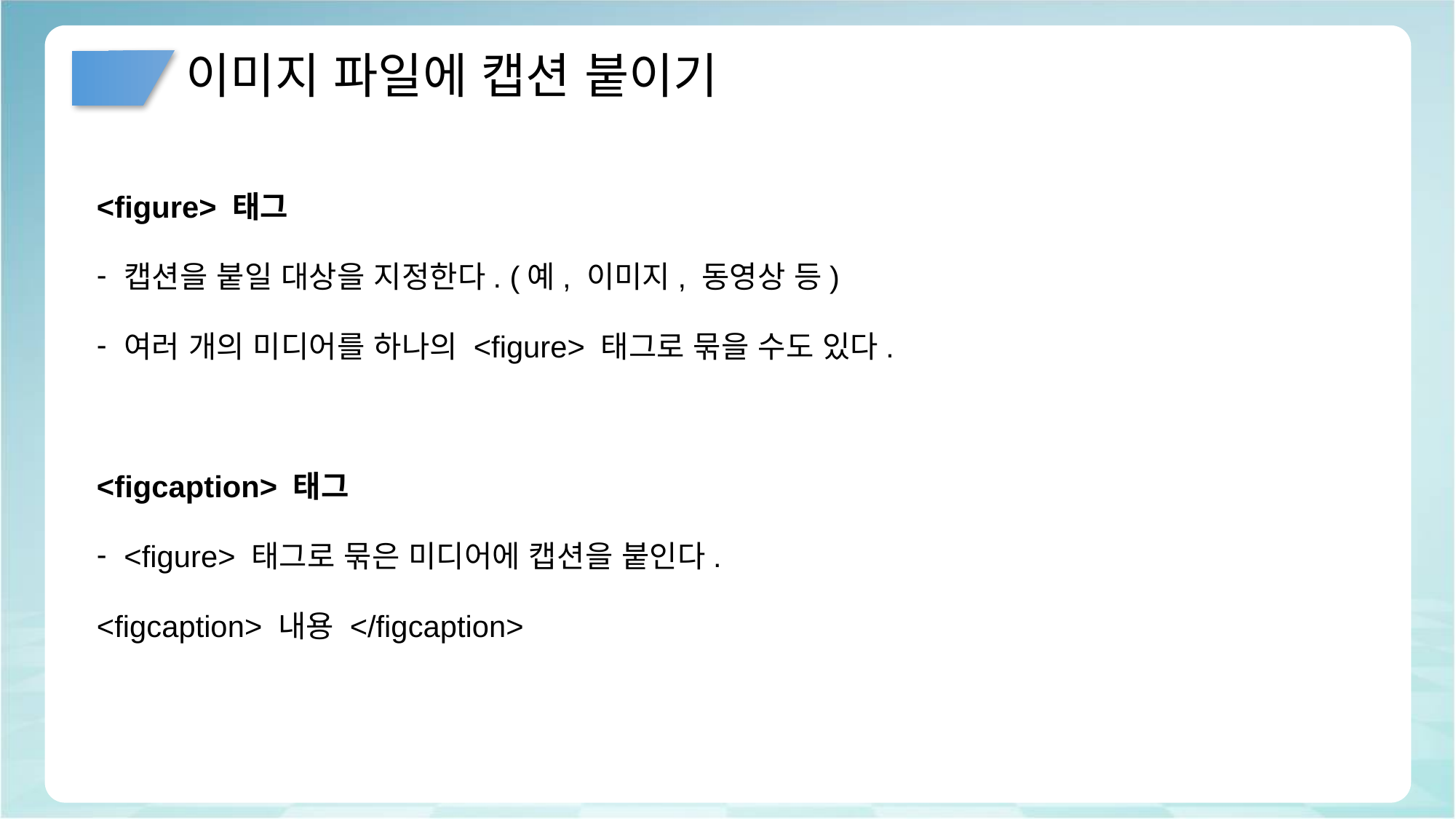

# 이미지 파일에 캡션 붙이기
<figure> 태그
캡션을 붙일 대상을 지정한다. (예, 이미지, 동영상 등)
여러 개의 미디어를 하나의 <figure> 태그로 묶을 수도 있다.

<figcaption> 태그
<figure> 태그로 묶은 미디어에 캡션을 붙인다.
<figcaption> 내용 </figcaption>